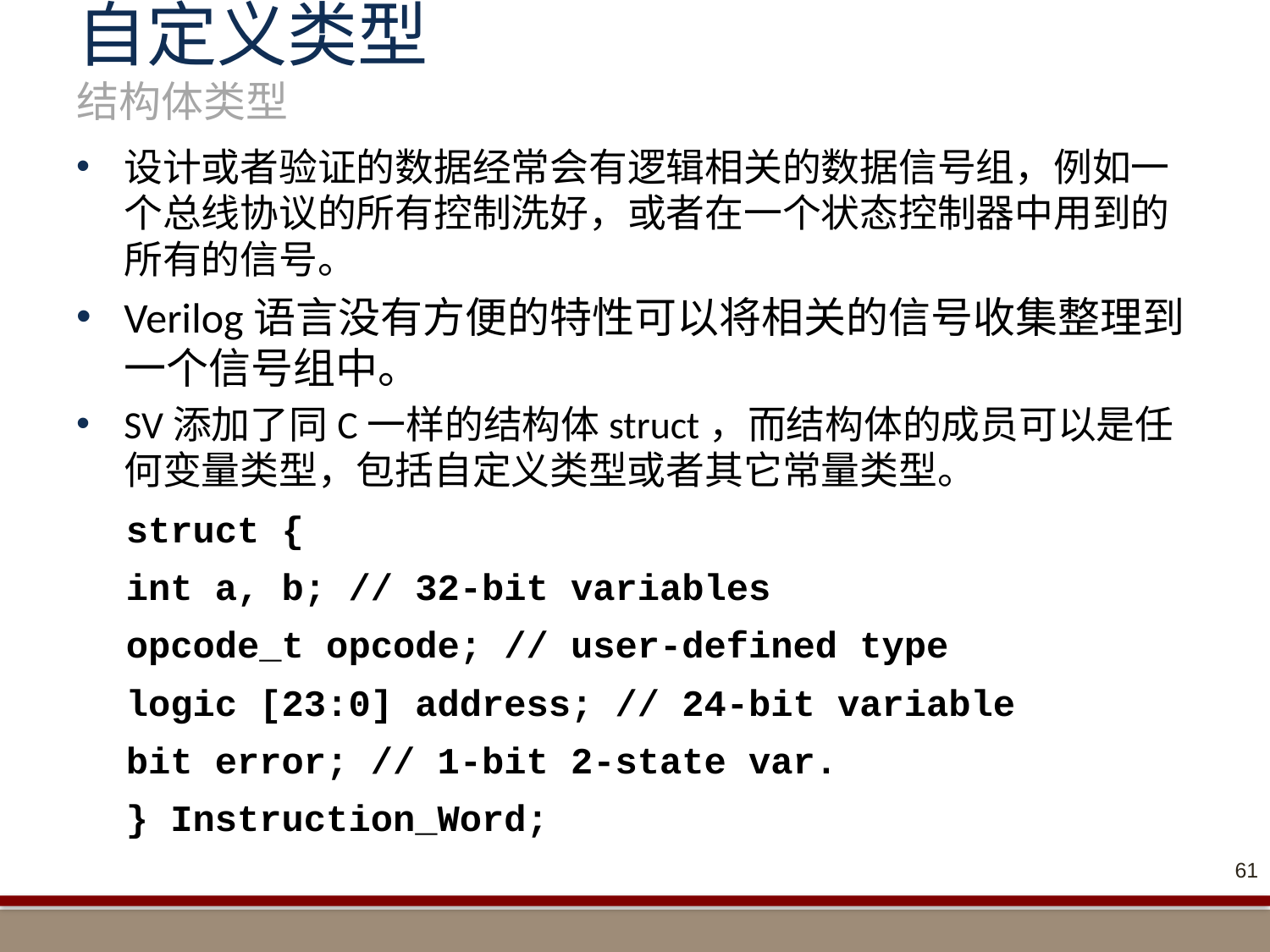

# 自定义类型 结构体类型
设计或者验证的数据经常会有逻辑相关的数据信号组，例如一个总线协议的所有控制洗好，或者在一个状态控制器中用到的所有的信号。
Verilog语言没有方便的特性可以将相关的信号收集整理到一个信号组中。
SV添加了同C一样的结构体struct，而结构体的成员可以是任何变量类型，包括自定义类型或者其它常量类型。
struct {
int a, b; // 32-bit variables
opcode_t opcode; // user-defined type
logic [23:0] address; // 24-bit variable
bit error; // 1-bit 2-state var.
} Instruction_Word;
61